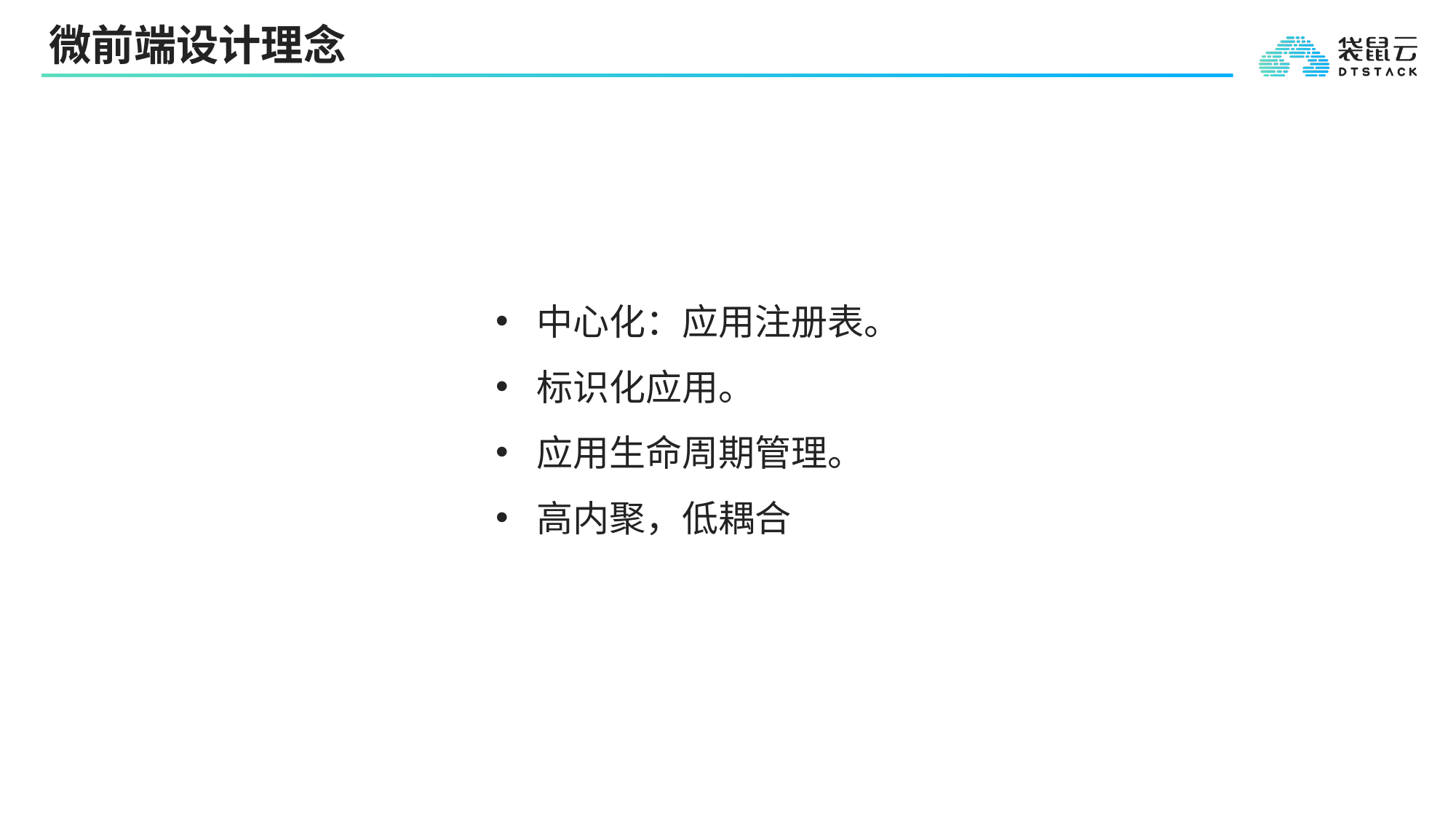

# 微前端设计理念
中心化：应用注册表。
标识化应用。
应用生命周期管理。
高内聚，低耦合